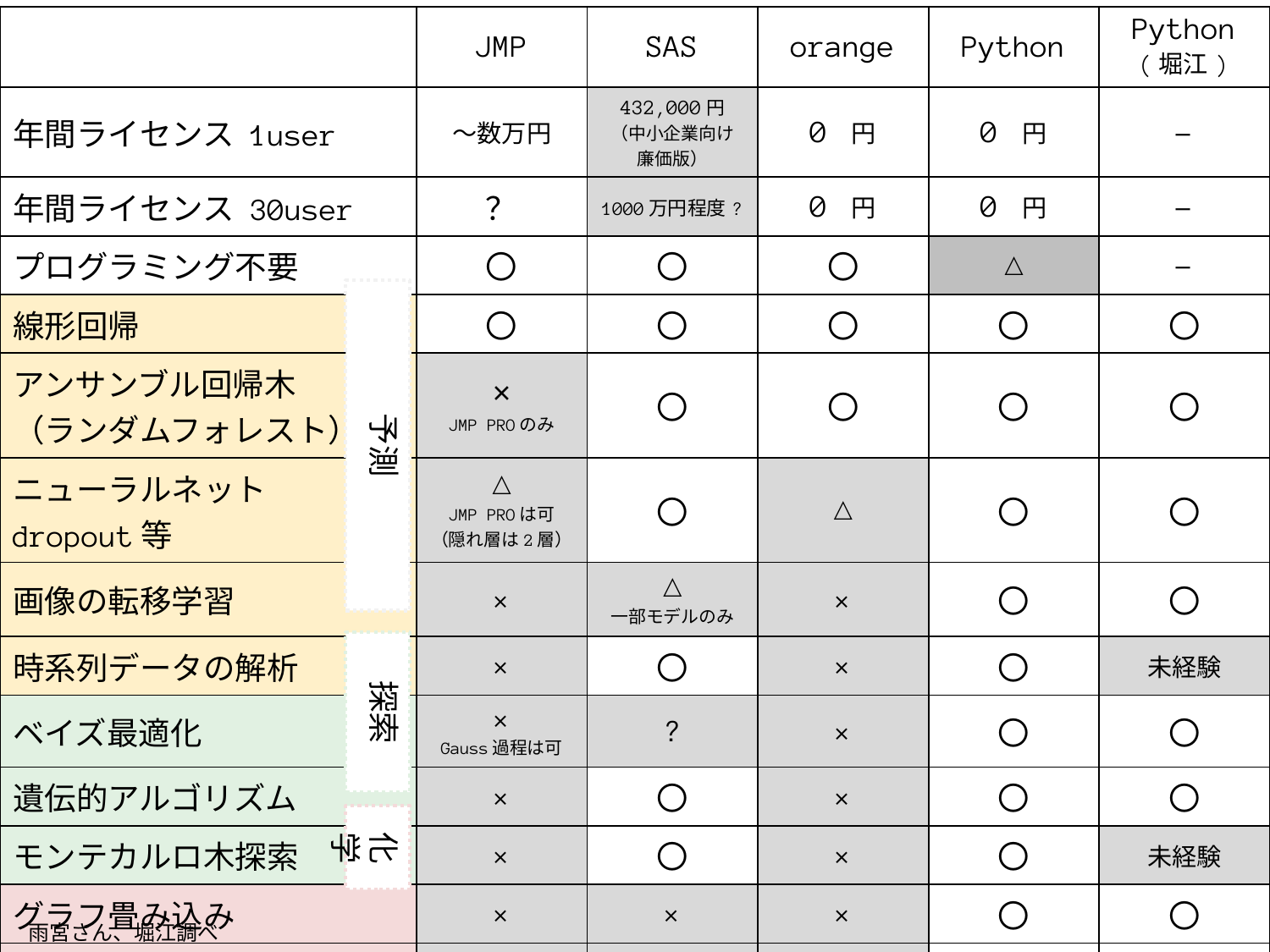

|  | JMP | SAS | orange | Python | Python (堀江) |
| --- | --- | --- | --- | --- | --- |
| 年間ライセンス 1user | ～数万円 | 432,000円 （中小企業向け 廉価版） | 0 円 | 0 円 | - |
| 年間ライセンス 30user | ？ | 1000万円程度? | 0 円 | 0 円 | - |
| プログラミング不要 | 〇 | 〇 | 〇 | △ | - |
| 線形回帰 | 〇 | 〇 | 〇 | 〇 | 〇 |
| アンサンブル回帰木 （ランダムフォレスト） | × JMP PROのみ | 〇 | 〇 | 〇 | 〇 |
| ニューラルネット dropout等 | △ JMP PROは可 （隠れ層は2層） | 〇 | △ | 〇 | 〇 |
| 画像の転移学習 | × | △ 一部モデルのみ | × | 〇 | 〇 |
| 時系列データの解析 | × | 〇 | × | 〇 | 未経験 |
| ベイズ最適化 | × Gauss過程は可 | ? | × | 〇 | 〇 |
| 遺伝的アルゴリズム | × | 〇 | × | 〇 | 〇 |
| モンテカルロ木探索 | × | 〇 | × | 〇 | 未経験 |
| グラフ畳み込み | × | × | × | 〇 | 〇 |
| フィンガープリント | × | × | × | 〇 | 〇 |
予測
探索
化学
雨宮さん、堀江調べ